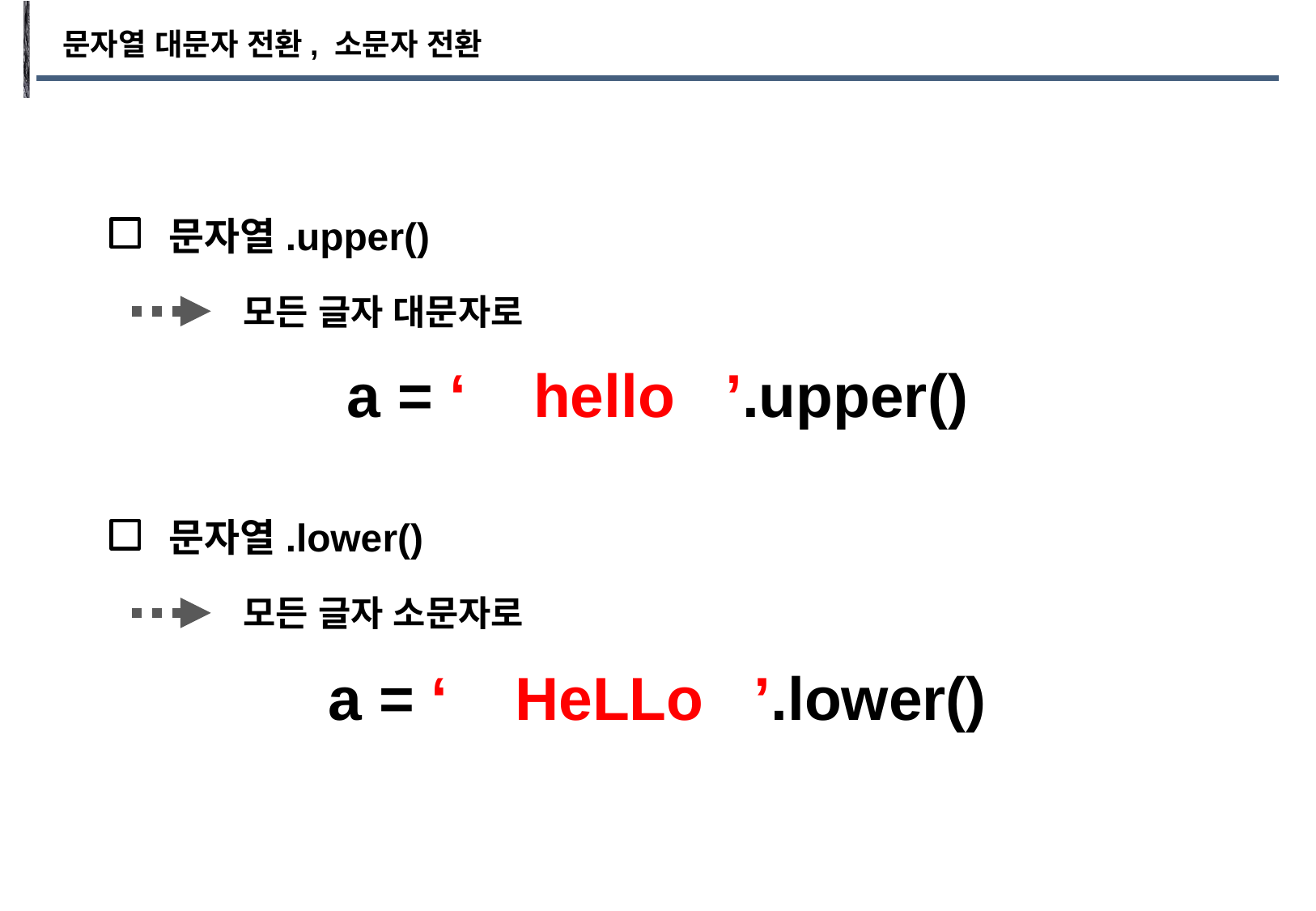

문자열 대문자 전환, 소문자 전환

문자열.upper()

모든 글자 대문자로
a = ‘    hello   ’.upper()
문자열.lower()

모든 글자 소문자로
a = ‘    HeLLo   ’.lower()